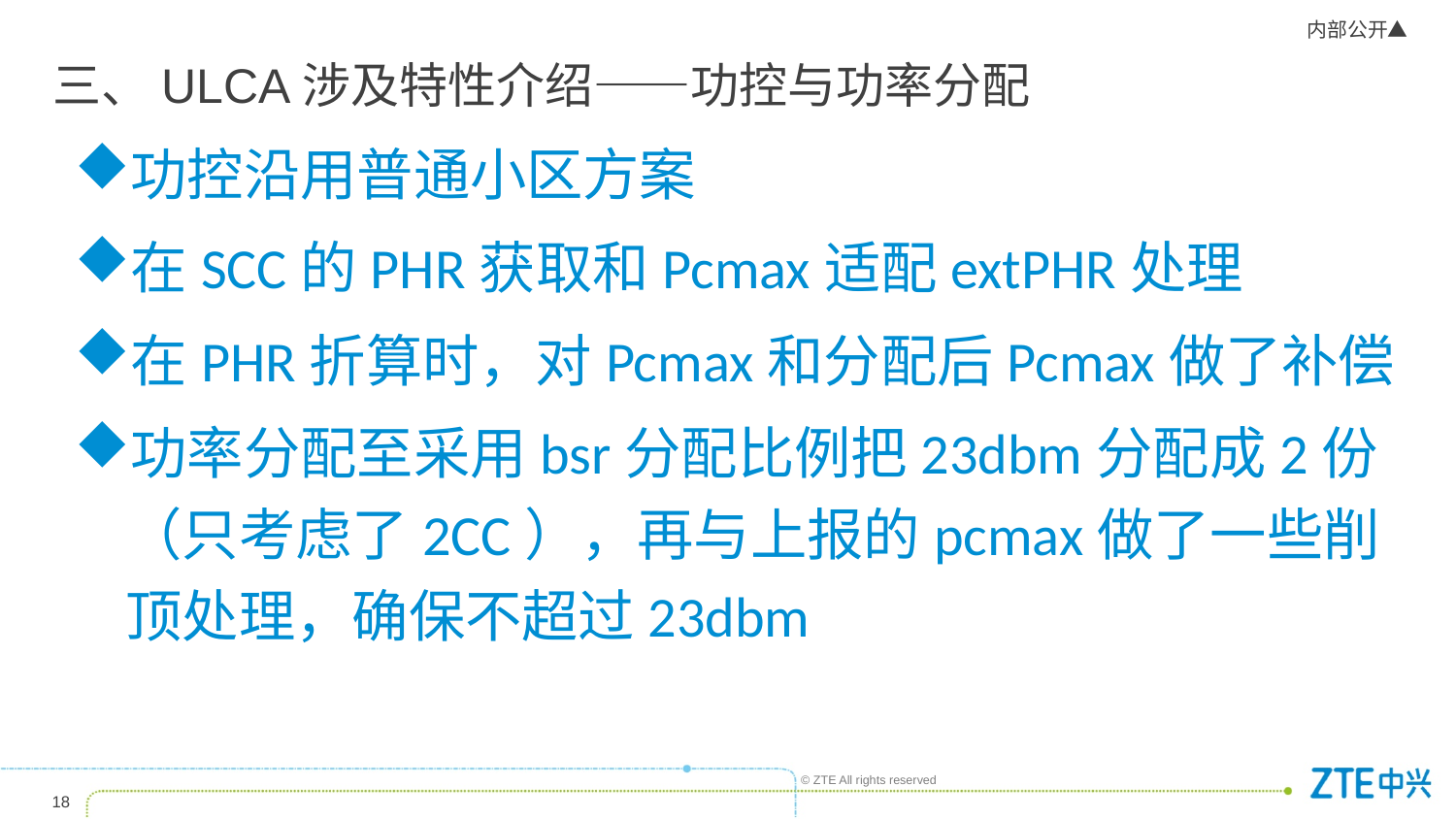

# 三、ULCA涉及特性介绍——功控与功率分配
功控沿用普通小区方案
在SCC的PHR获取和Pcmax适配extPHR处理
在PHR折算时，对Pcmax和分配后Pcmax做了补偿
功率分配至采用bsr分配比例把23dbm分配成2份（只考虑了2CC），再与上报的pcmax做了一些削顶处理，确保不超过23dbm